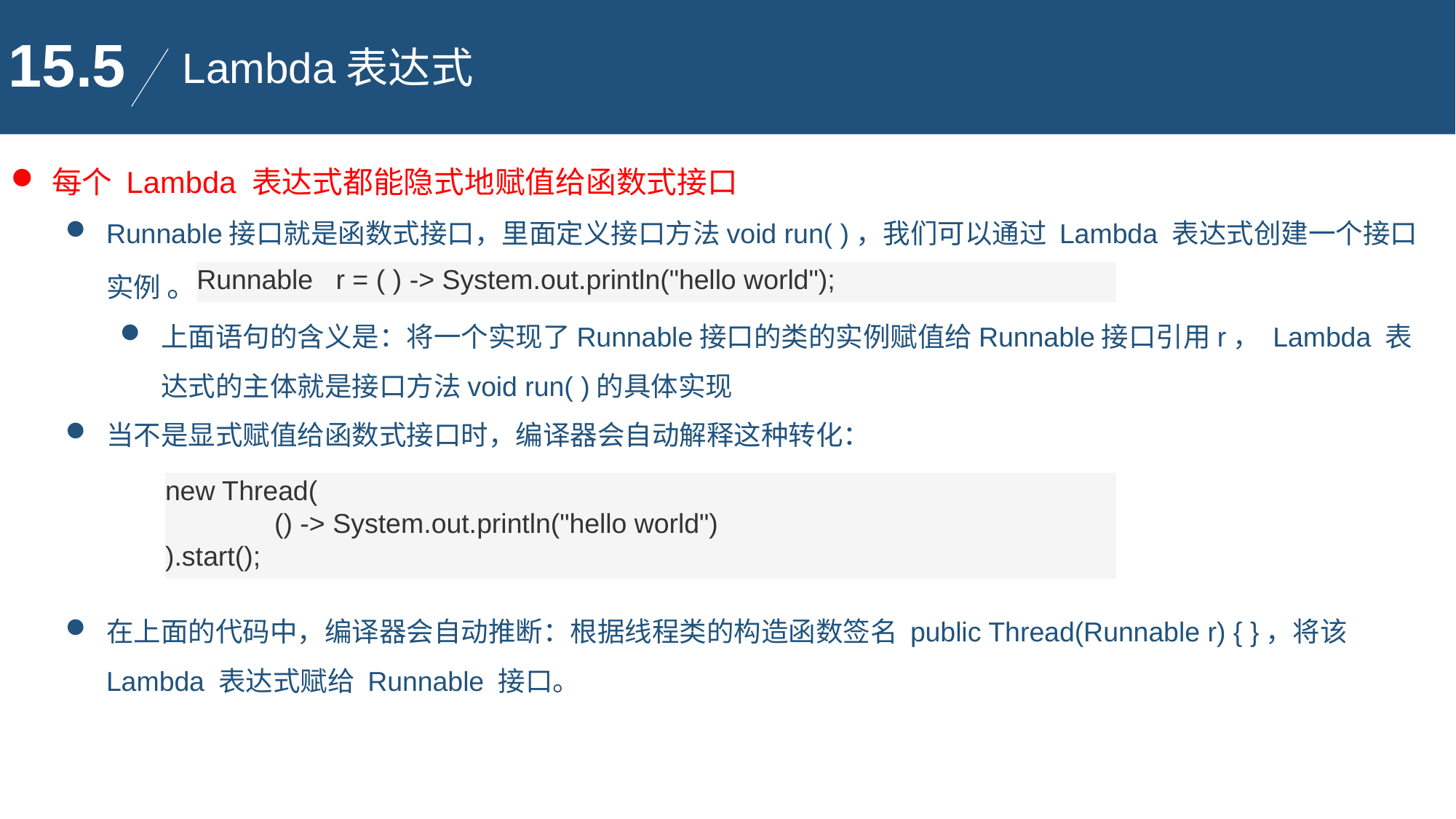

15.5
Lambda表达式
每个 Lambda 表达式都能隐式地赋值给函数式接口
Runnable接口就是函数式接口，里面定义接口方法void run( )，我们可以通过 Lambda 表达式创建一个接口实例 。
上面语句的含义是：将一个实现了Runnable接口的类的实例赋值给Runnable接口引用r， Lambda 表达式的主体就是接口方法void run( )的具体实现
当不是显式赋值给函数式接口时，编译器会自动解释这种转化：

在上面的代码中，编译器会自动推断：根据线程类的构造函数签名 public Thread(Runnable r) { }，将该 Lambda 表达式赋给 Runnable 接口。
Runnable   r = ( ) -> System.out.println("hello world");
new Thread(
	() -> System.out.println("hello world")
).start();